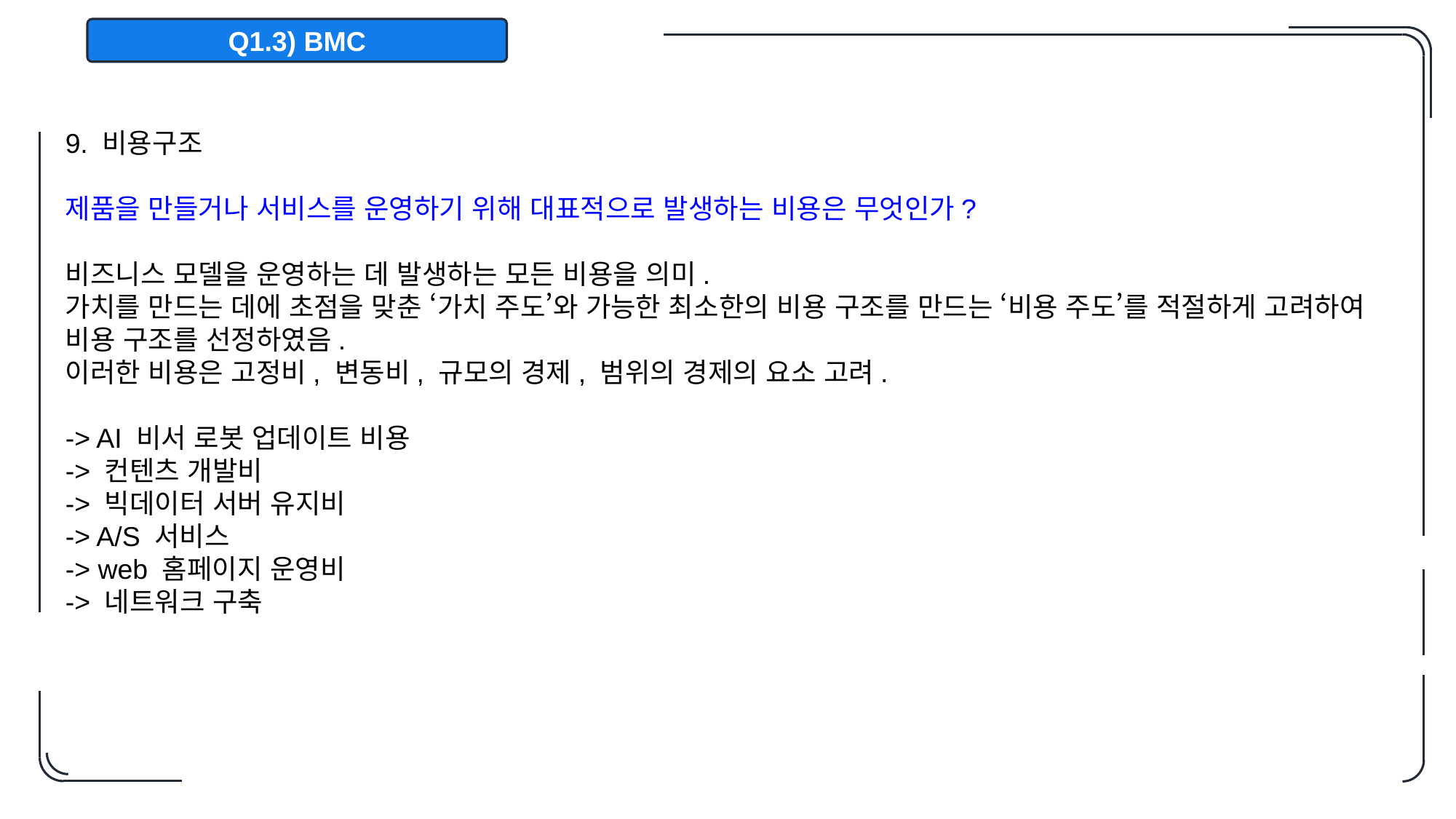

Q1.3) BMC

9. 비용구조

제품을 만들거나 서비스를 운영하기 위해 대표적으로 발생하는 비용은 무엇인가?

비즈니스 모델을 운영하는 데 발생하는 모든 비용을 의미.
가치를 만드는 데에 초점을 맞춘 ‘가치 주도’와 가능한 최소한의 비용 구조를 만드는 ‘비용 주도’를 적절하게 고려하여 비용 구조를 선정하였음.
이러한 비용은 고정비, 변동비, 규모의 경제, 범위의 경제의 요소 고려.

-> AI 비서 로봇 업데이트 비용
-> 컨텐츠 개발비
-> 빅데이터 서버 유지비
-> A/S 서비스
-> web 홈페이지 운영비
-> 네트워크 구축